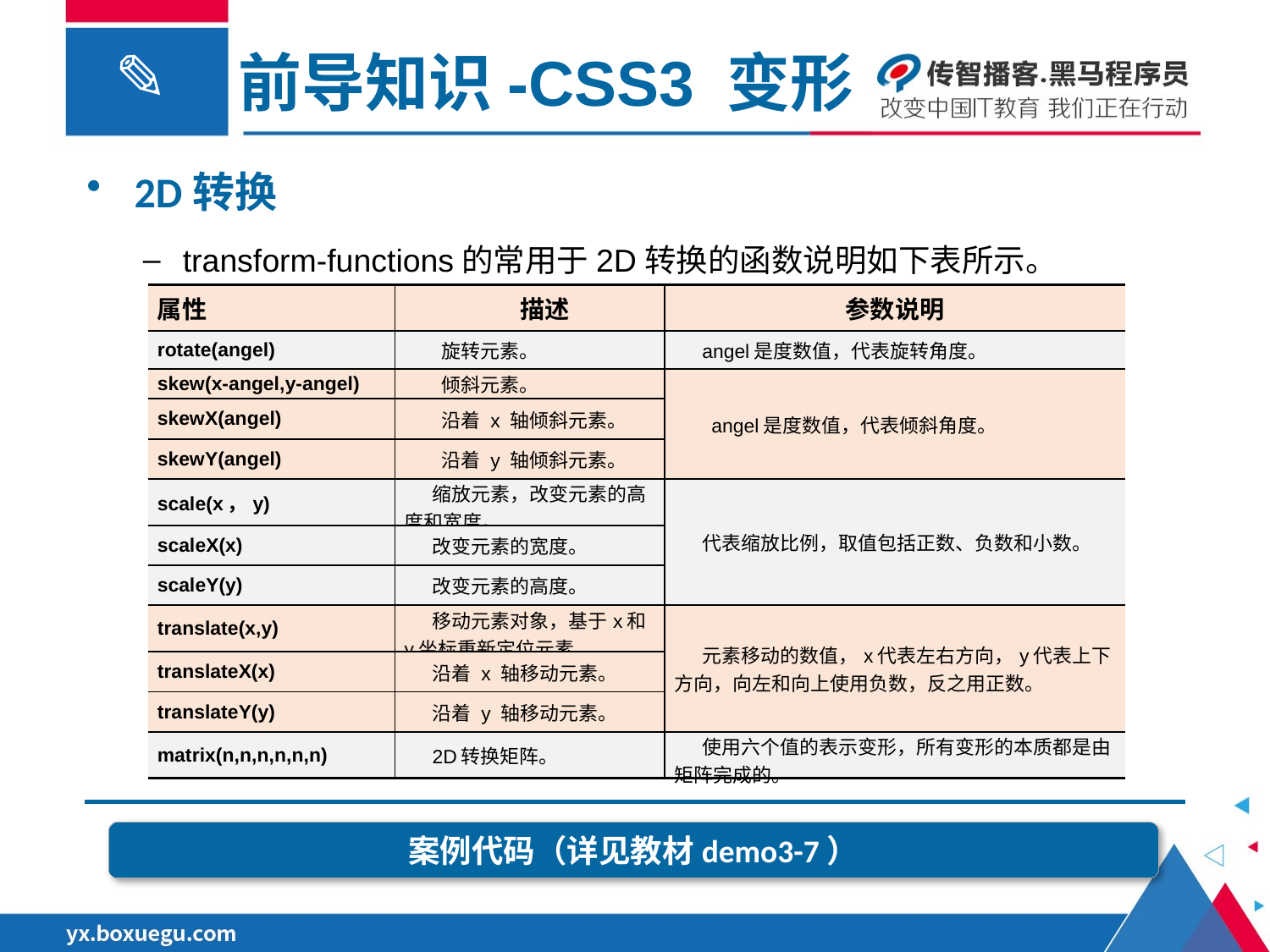

前导知识-CSS3 变形
2D转换
transform-functions的常用于2D转换的函数说明如下表所示。

| 属性 | 描述 | 参数说明 |
| --- | --- | --- |
| rotate(angel) | 旋转元素。 | angel是度数值，代表旋转角度。 |
| skew(x-angel,y-angel) | 倾斜元素。 | angel是度数值，代表倾斜角度。 |
| skewX(angel) | 沿着 x 轴倾斜元素。 |  |
| skewY(angel) | 沿着 y 轴倾斜元素。 |  |
| scale(x，y) | 缩放元素，改变元素的高度和宽度。 | 代表缩放比例，取值包括正数、负数和小数。 |
| scaleX(x) | 改变元素的宽度。 |  |
| scaleY(y) | 改变元素的高度。 |  |
| translate(x,y) | 移动元素对象，基于x和y坐标重新定位元素。 | 元素移动的数值，x代表左右方向，y代表上下方向，向左和向上使用负数，反之用正数。 |
| translateX(x) | 沿着 x 轴移动元素。 |  |
| translateY(y) | 沿着 y 轴移动元素。 |  |
| matrix(n,n,n,n,n,n) | 2D转换矩阵。 | 使用六个值的表示变形，所有变形的本质都是由矩阵完成的。 |
案例代码（详见教材demo3-7）